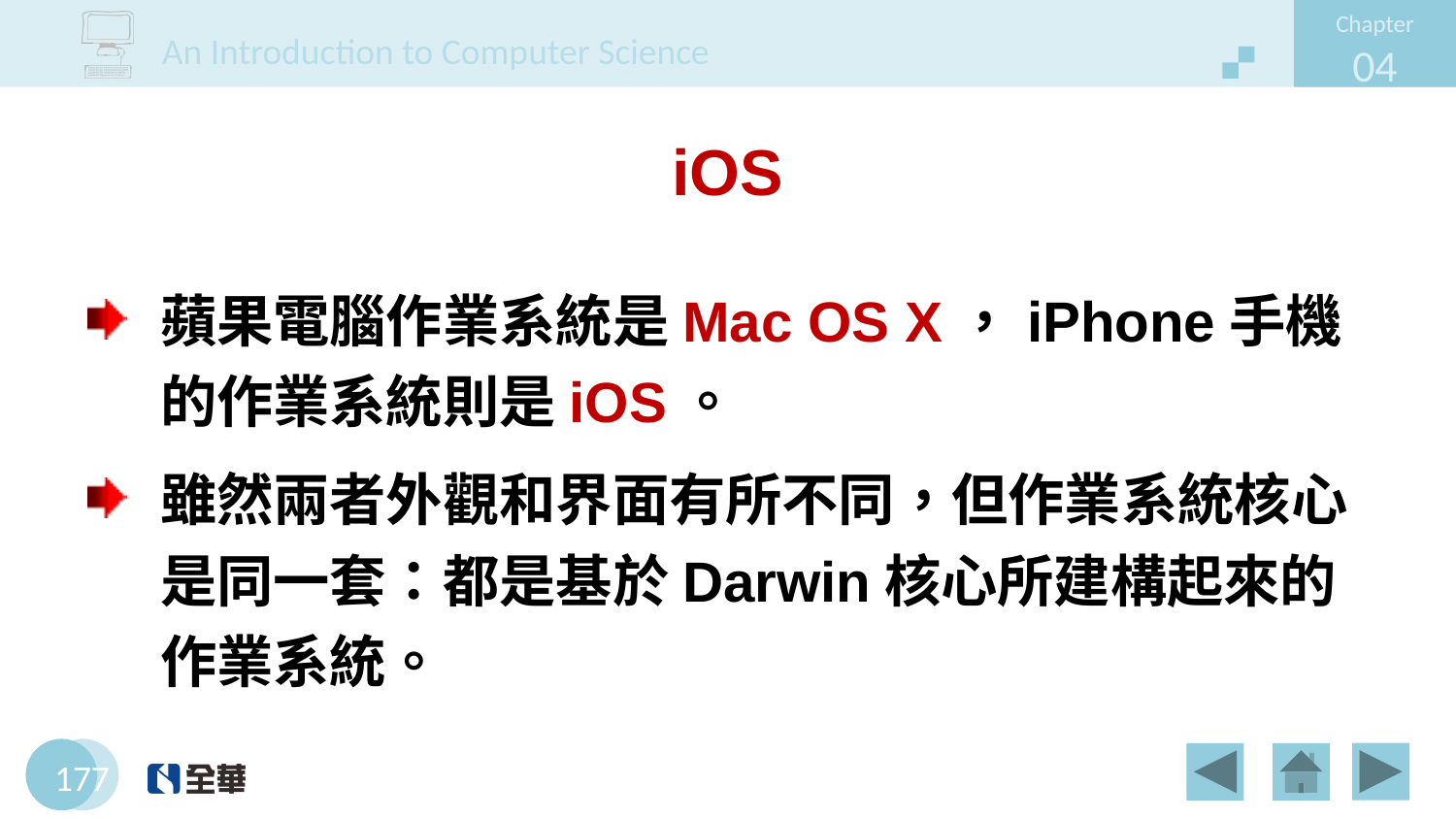

# iOS
蘋果電腦作業系統是Mac OS X，iPhone手機的作業系統則是iOS。
雖然兩者外觀和界面有所不同，但作業系統核心是同一套：都是基於Darwin核心所建構起來的作業系統。